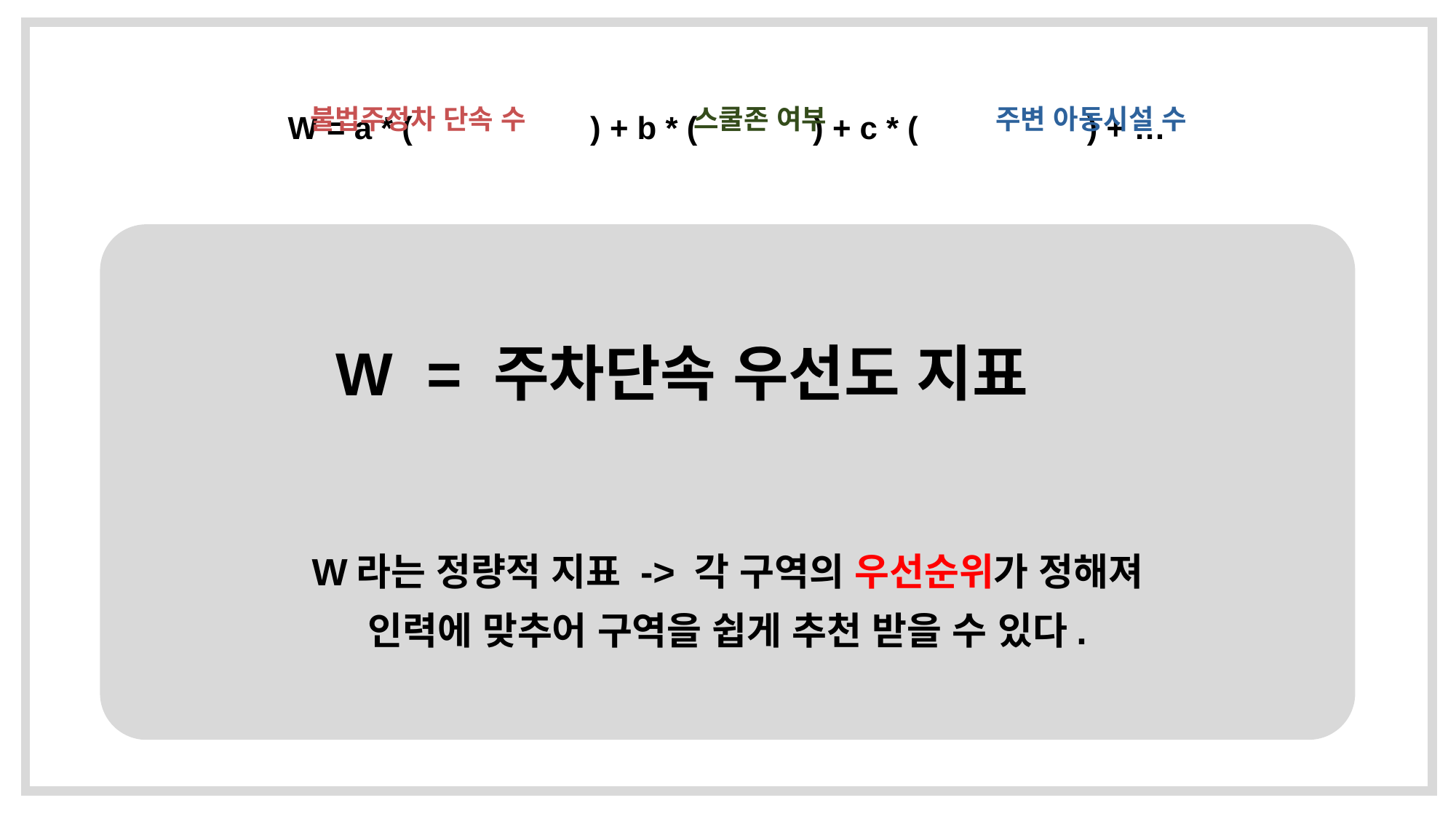

W = a * (                    ) + b * (             ) + c * (                   ) + …

불법주정차 단속 수
스쿨존 여부
주변 아동시설 수

W라는 정량적 지표 -> 각 구역의 우선순위가 정해져
인력에 맞추어 구역을 쉽게 추천 받을 수 있다.

W  = 주차단속 우선도 지표